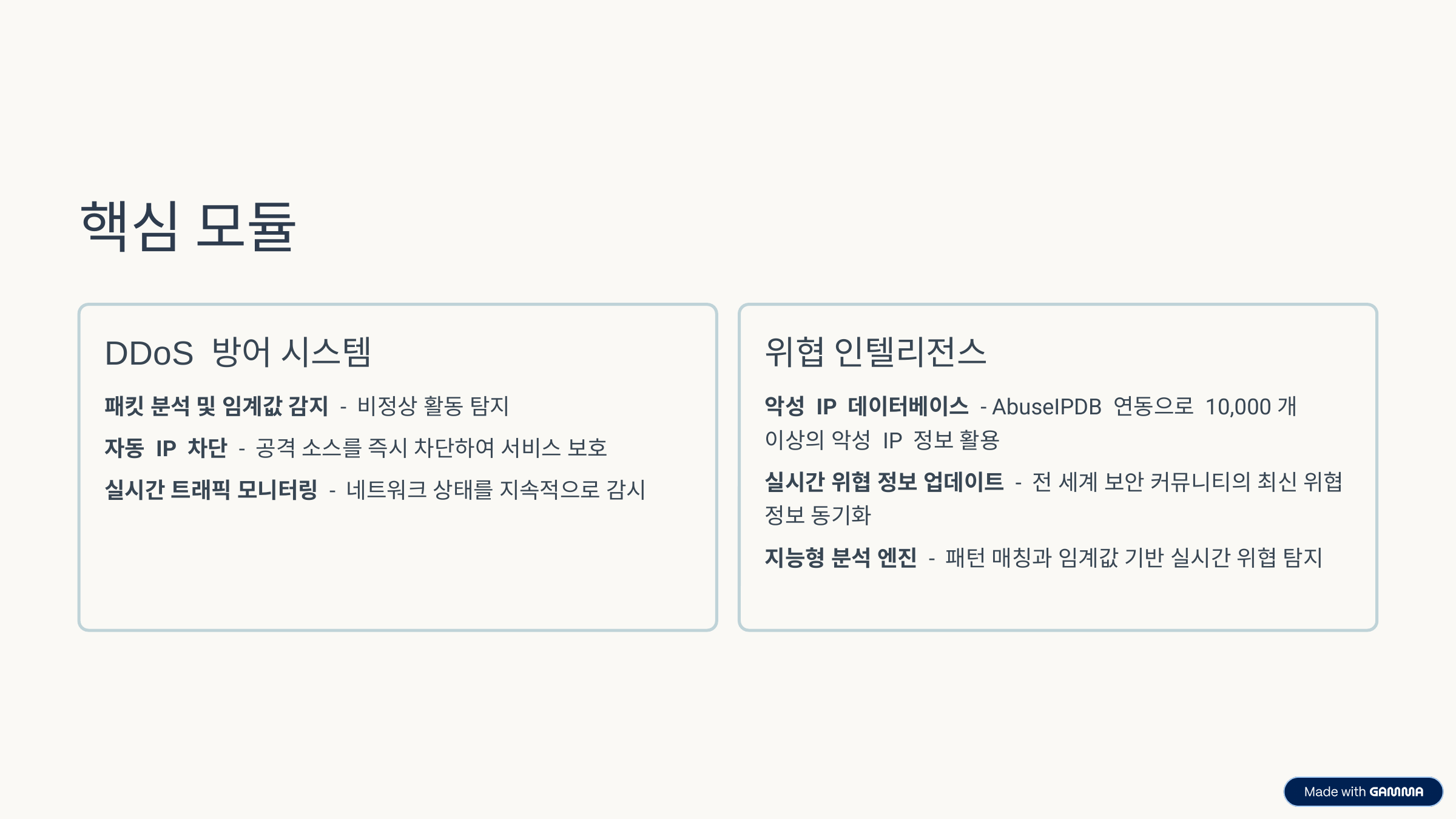

핵심 모듈

DDoS 방어 시스템
위협 인텔리전스
패킷 분석 및 임계값 감지 - 비정상 활동 탐지
악성 IP 데이터베이스 - AbuseIPDB 연동으로 10,000개 이상의 악성 IP 정보 활용
자동 IP 차단 - 공격 소스를 즉시 차단하여 서비스 보호
실시간 위협 정보 업데이트 - 전 세계 보안 커뮤니티의 최신 위협 정보 동기화
실시간 트래픽 모니터링 - 네트워크 상태를 지속적으로 감시
지능형 분석 엔진 - 패턴 매칭과 임계값 기반 실시간 위협 탐지